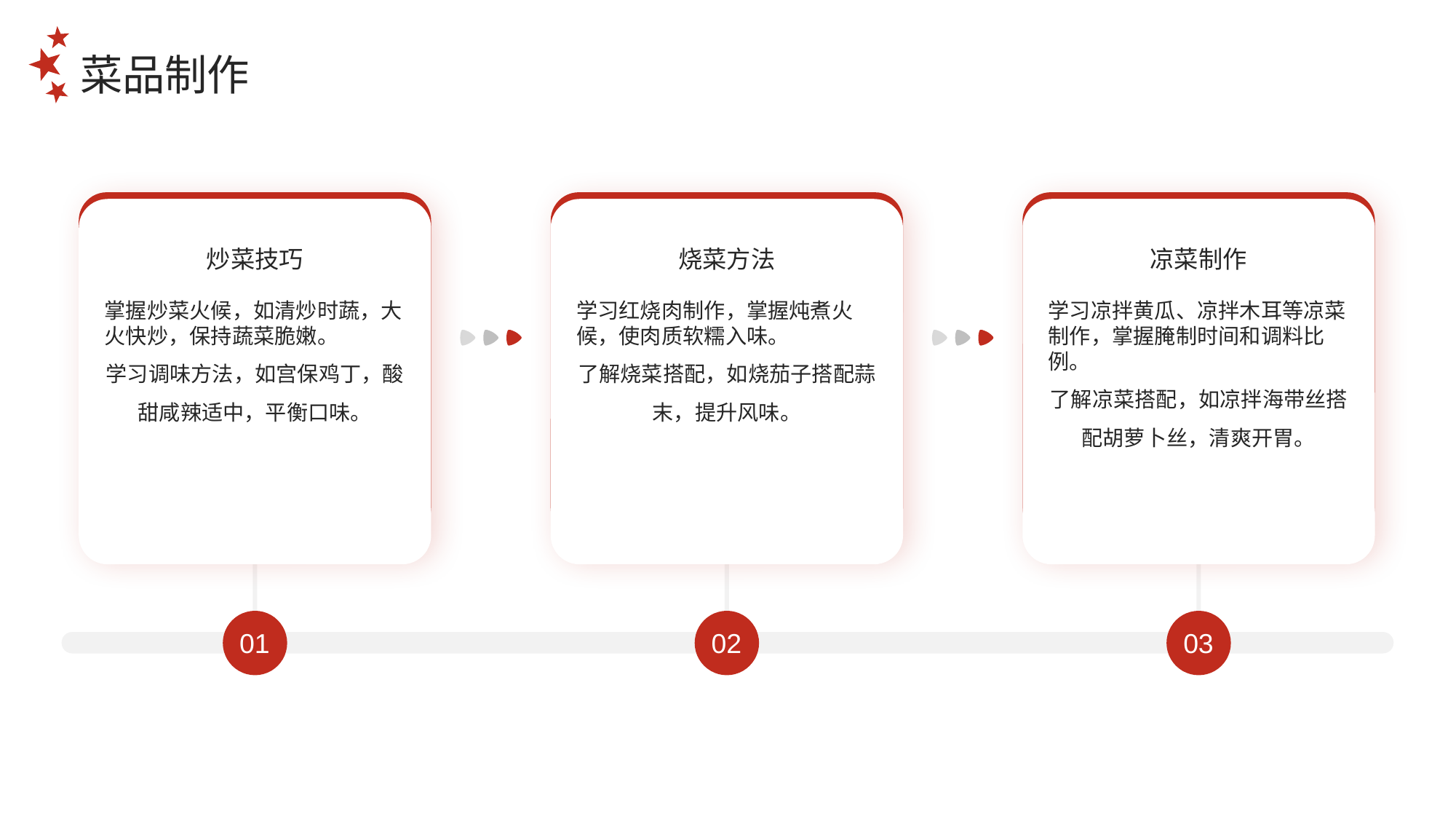

菜品制作

炒菜技巧
烧菜方法
凉菜制作
掌握炒菜火候，如清炒时蔬，大火快炒，保持蔬菜脆嫩。
学习调味方法，如宫保鸡丁，酸甜咸辣适中，平衡口味。
学习红烧肉制作，掌握炖煮火候，使肉质软糯入味。
了解烧菜搭配，如烧茄子搭配蒜末，提升风味。
学习凉拌黄瓜、凉拌木耳等凉菜制作，掌握腌制时间和调料比例。
了解凉菜搭配，如凉拌海带丝搭配胡萝卜丝，清爽开胃。

01
02
03